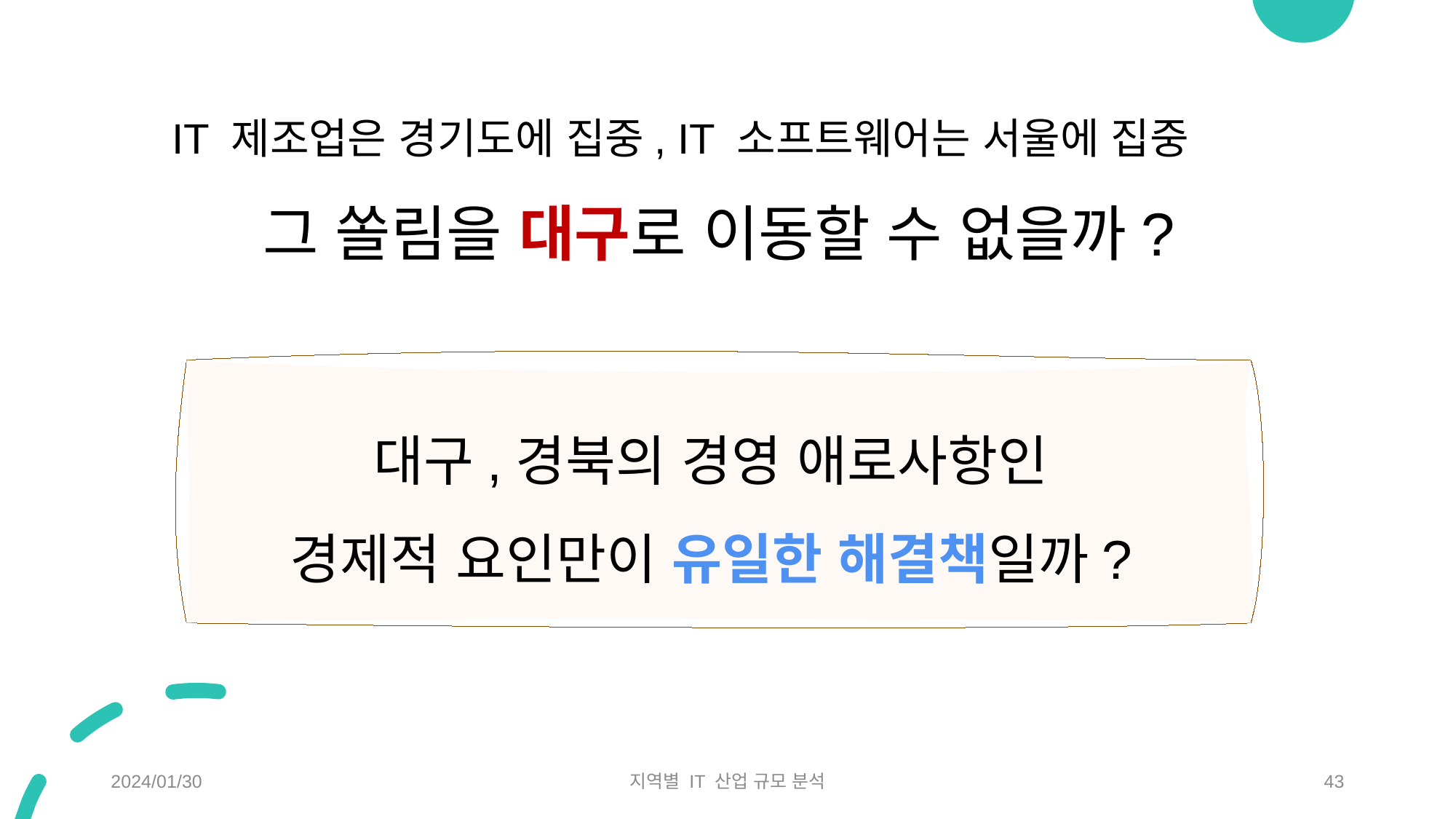

# IT 제조업은 경기도에 집중, IT 소프트웨어는 서울에 집중
그 쏠림을 대구로 이동할 수 없을까?
대구,경북의 경영 애로사항인
경제적 요인만이 유일한 해결책일까?
2024/01/30
지역별 IT 산업 규모 분석
43